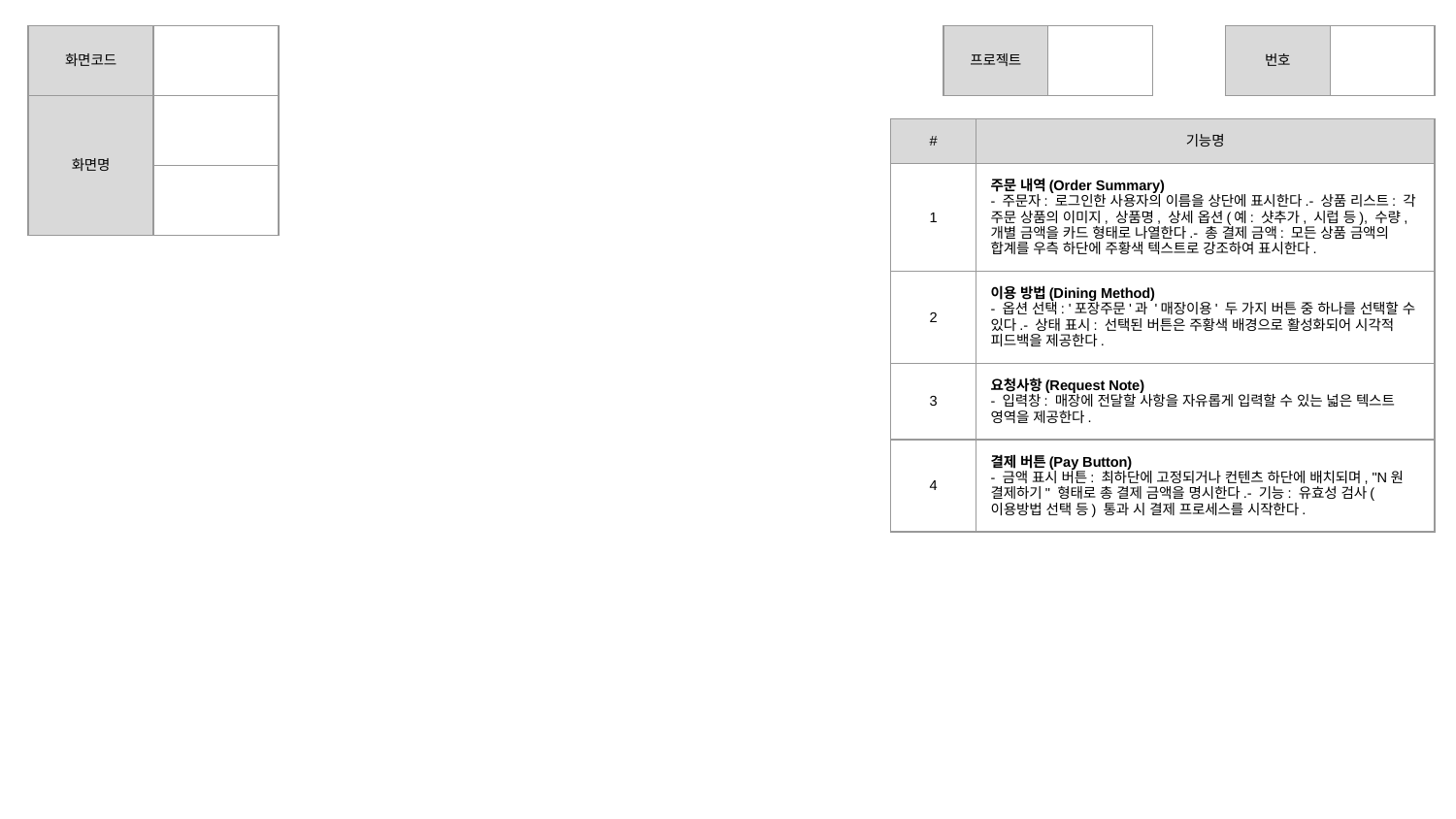

| 화면코드 |  |
| --- | --- |
| 화면명 |  |
|  |  |
| 프로젝트 |  |
| --- | --- |
| 번호 |  |
| --- | --- |
| # | 기능명 |
| --- | --- |
| 1 | 주문 내역(Order Summary) - 주문자: 로그인한 사용자의 이름을 상단에 표시한다.- 상품 리스트: 각 주문 상품의 이미지, 상품명, 상세 옵션(예: 샷추가, 시럽 등), 수량, 개별 금액을 카드 형태로 나열한다.- 총 결제 금액: 모든 상품 금액의 합계를 우측 하단에 주황색 텍스트로 강조하여 표시한다. |
| 2 | 이용 방법(Dining Method) - 옵션 선택: '포장주문'과 '매장이용' 두 가지 버튼 중 하나를 선택할 수 있다.- 상태 표시: 선택된 버튼은 주황색 배경으로 활성화되어 시각적 피드백을 제공한다. |
| 3 | 요청사항(Request Note) - 입력창: 매장에 전달할 사항을 자유롭게 입력할 수 있는 넓은 텍스트 영역을 제공한다. |
| 4 | 결제 버튼(Pay Button) - 금액 표시 버튼: 최하단에 고정되거나 컨텐츠 하단에 배치되며, "N원 결제하기" 형태로 총 결제 금액을 명시한다.- 기능: 유효성 검사(이용방법 선택 등) 통과 시 결제 프로세스를 시작한다. |